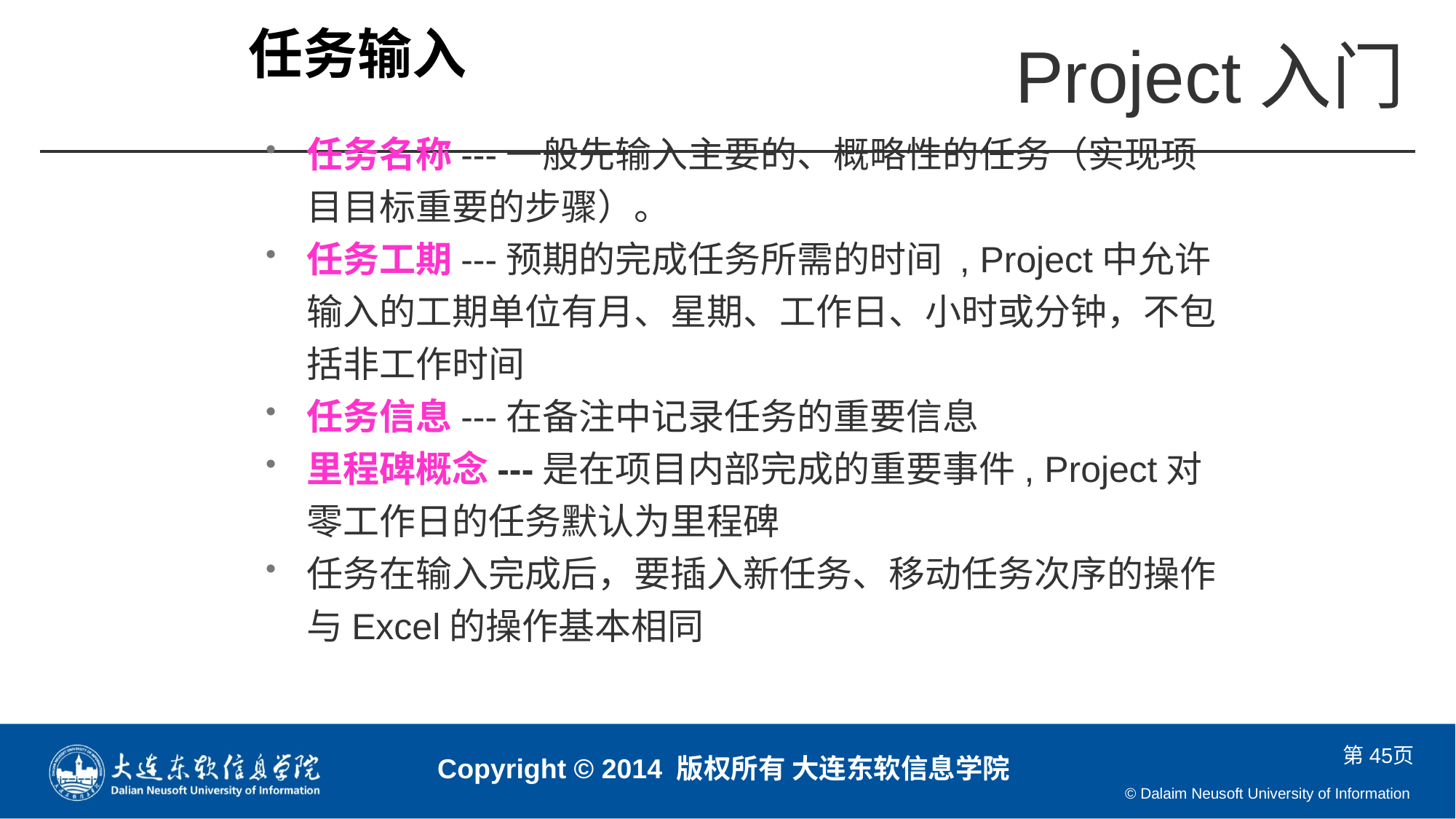

# 任务输入
任务名称---一般先输入主要的、概略性的任务（实现项目目标重要的步骤）。
任务工期---预期的完成任务所需的时间 , Project中允许输入的工期单位有月、星期、工作日、小时或分钟，不包括非工作时间
任务信息---在备注中记录任务的重要信息
里程碑概念---是在项目内部完成的重要事件, Project对零工作日的任务默认为里程碑
任务在输入完成后，要插入新任务、移动任务次序的操作与Excel的操作基本相同